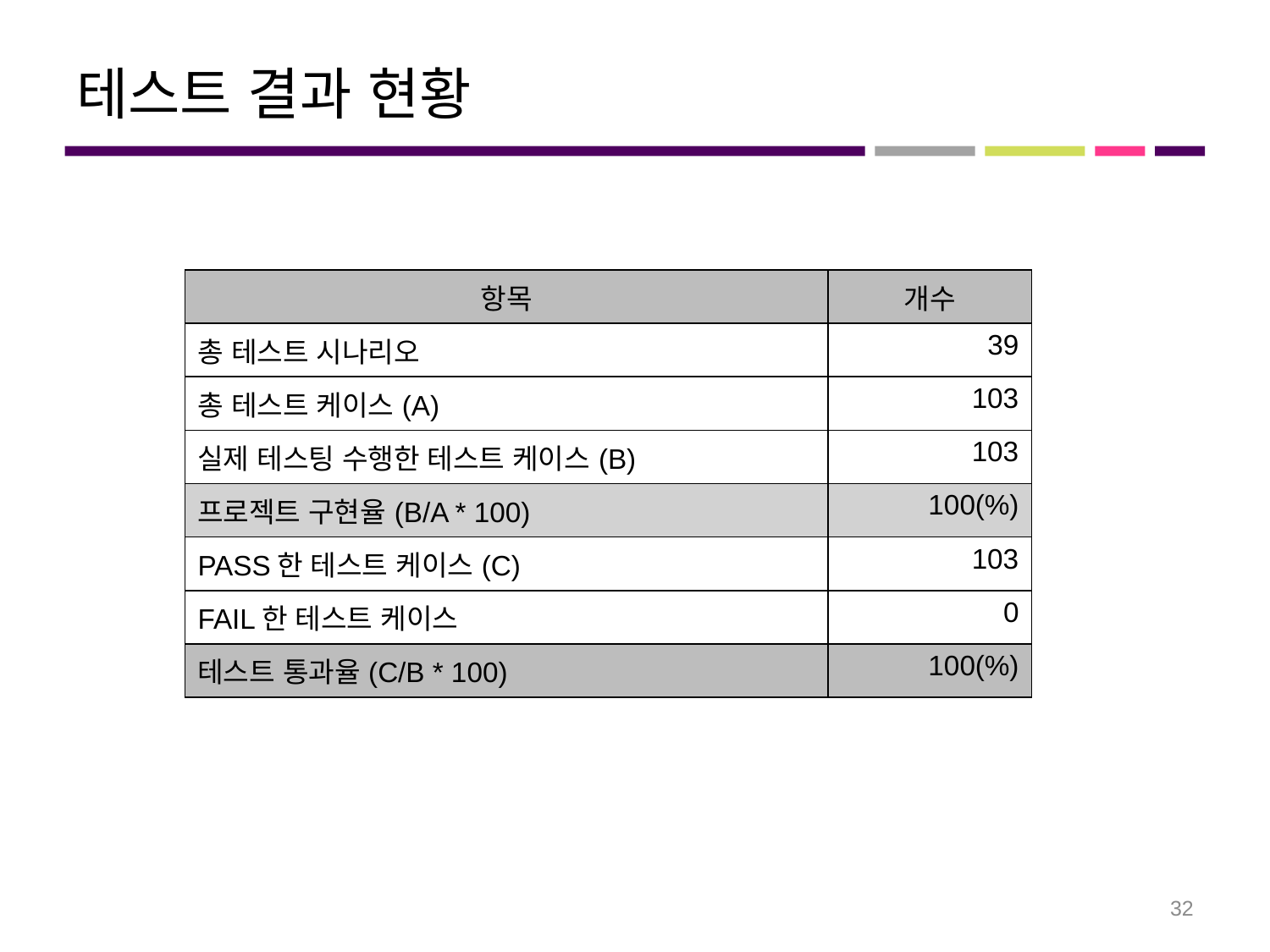

# 테스트 결과 현황
| 항목 | 개수 |
| --- | --- |
| 총 테스트 시나리오 | 39 |
| 총 테스트 케이스(A) | 103 |
| 실제 테스팅 수행한 테스트 케이스(B) | 103 |
| 프로젝트 구현율(B/A \* 100) | 100(%) |
| PASS한 테스트 케이스(C) | 103 |
| FAIL한 테스트 케이스 | 0 |
| 테스트 통과율(C/B \* 100) | 100(%) |
32